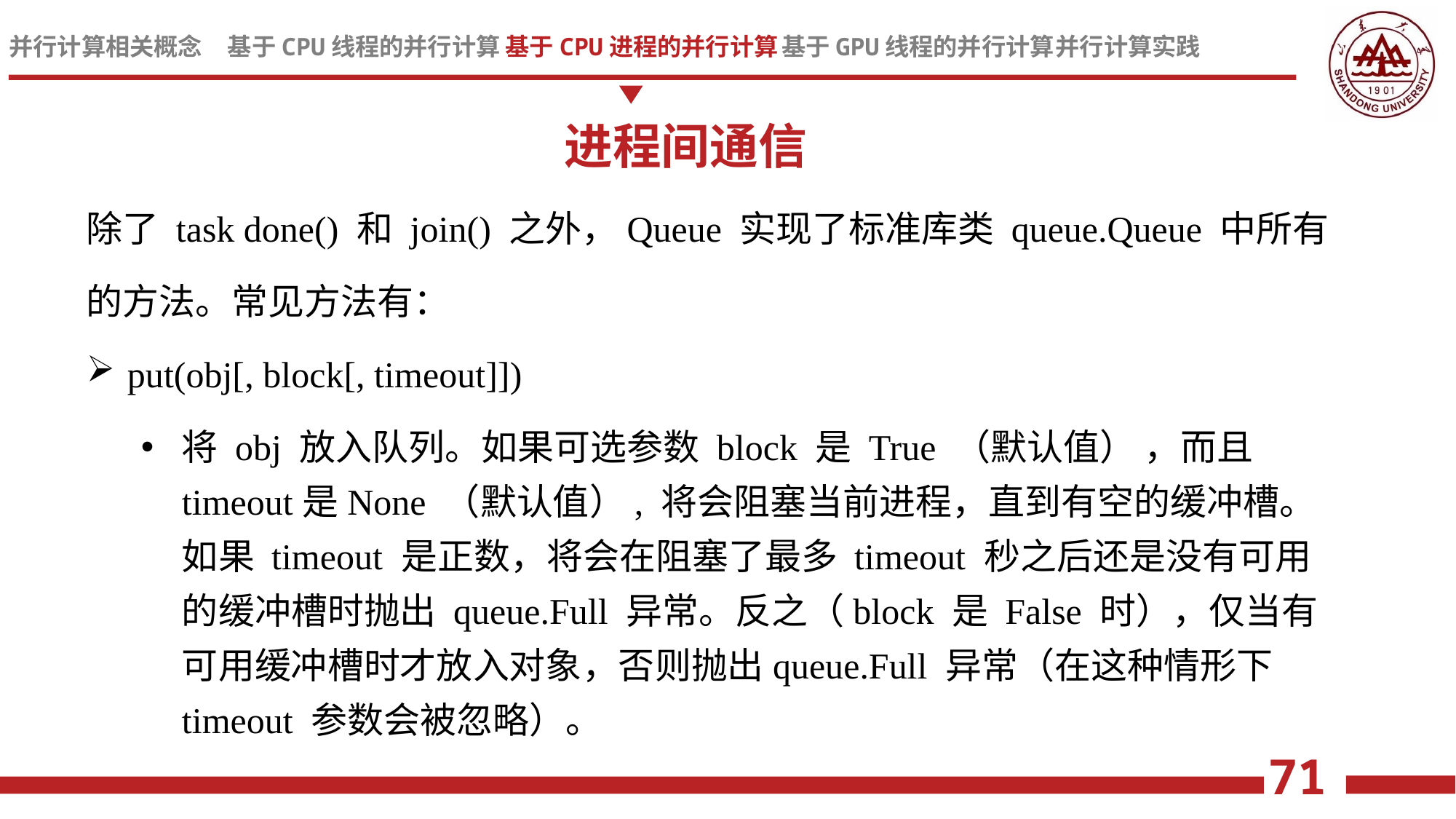

进程间通信
除了 task done() 和 join() 之外，Queue 实现了标准库类 queue.Queue 中所有
的方法。常见方法有：
put(obj[, block[, timeout]])
将 obj 放入队列。如果可选参数 block 是 True （默认值） ，而且 timeout是None （默认值）, 将会阻塞当前进程，直到有空的缓冲槽。如果 timeout 是正数，将会在阻塞了最多 timeout 秒之后还是没有可用的缓冲槽时抛出 queue.Full 异常。反之（block 是 False 时），仅当有可用缓冲槽时才放入对象，否则抛出queue.Full 异常（在这种情形下 timeout 参数会被忽略）。